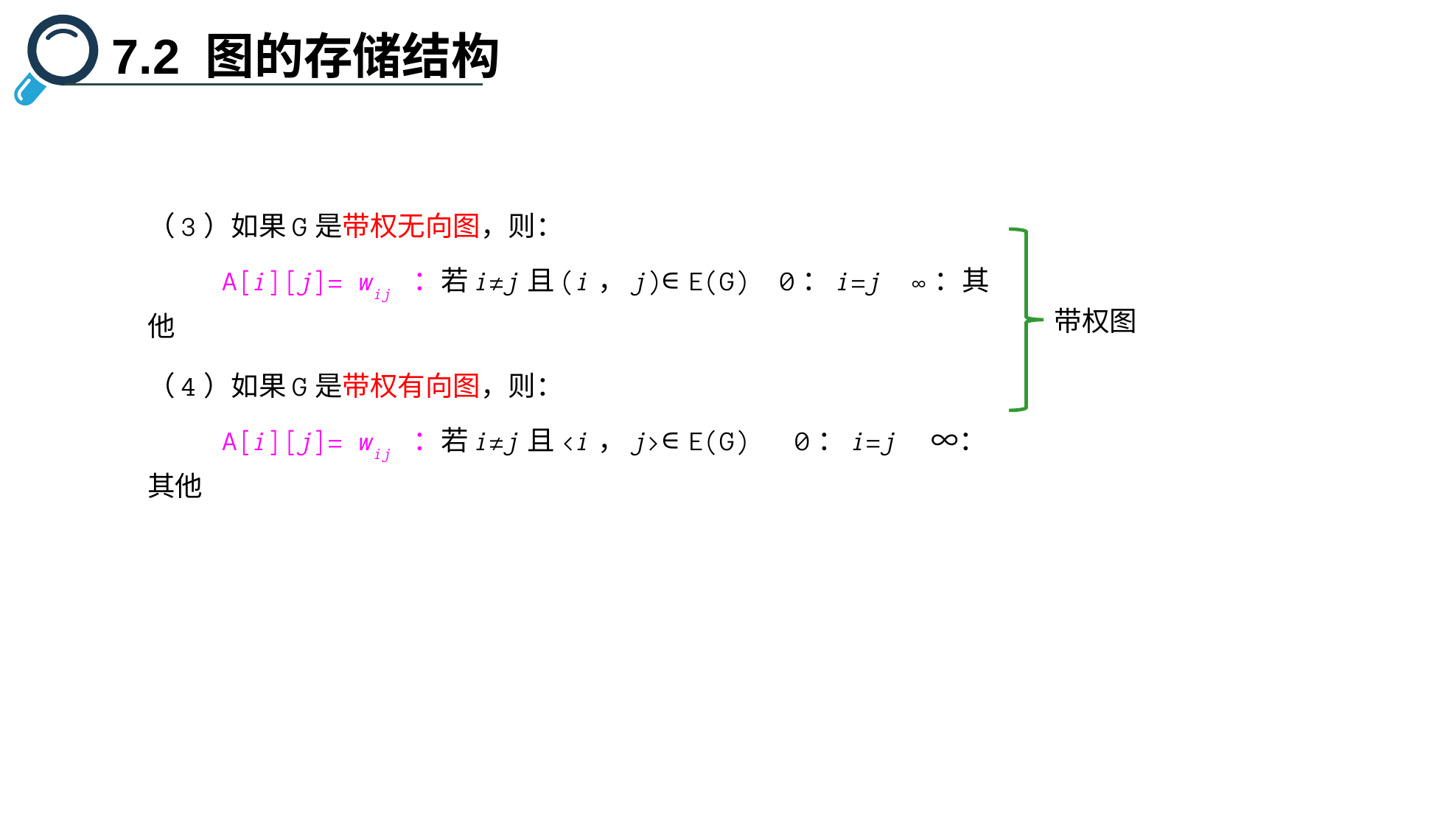

7.2 图的存储结构
（3）如果G是带权无向图，则：
     A[i][j]= wij ：若i≠j且(i，j)∈E(G)  0：i=j  ∞：其他

带权图
（4）如果G是带权有向图，则：
     A[i][j]= wij ：若i≠j且<i，j>∈E(G)   0：i=j　∞：其他